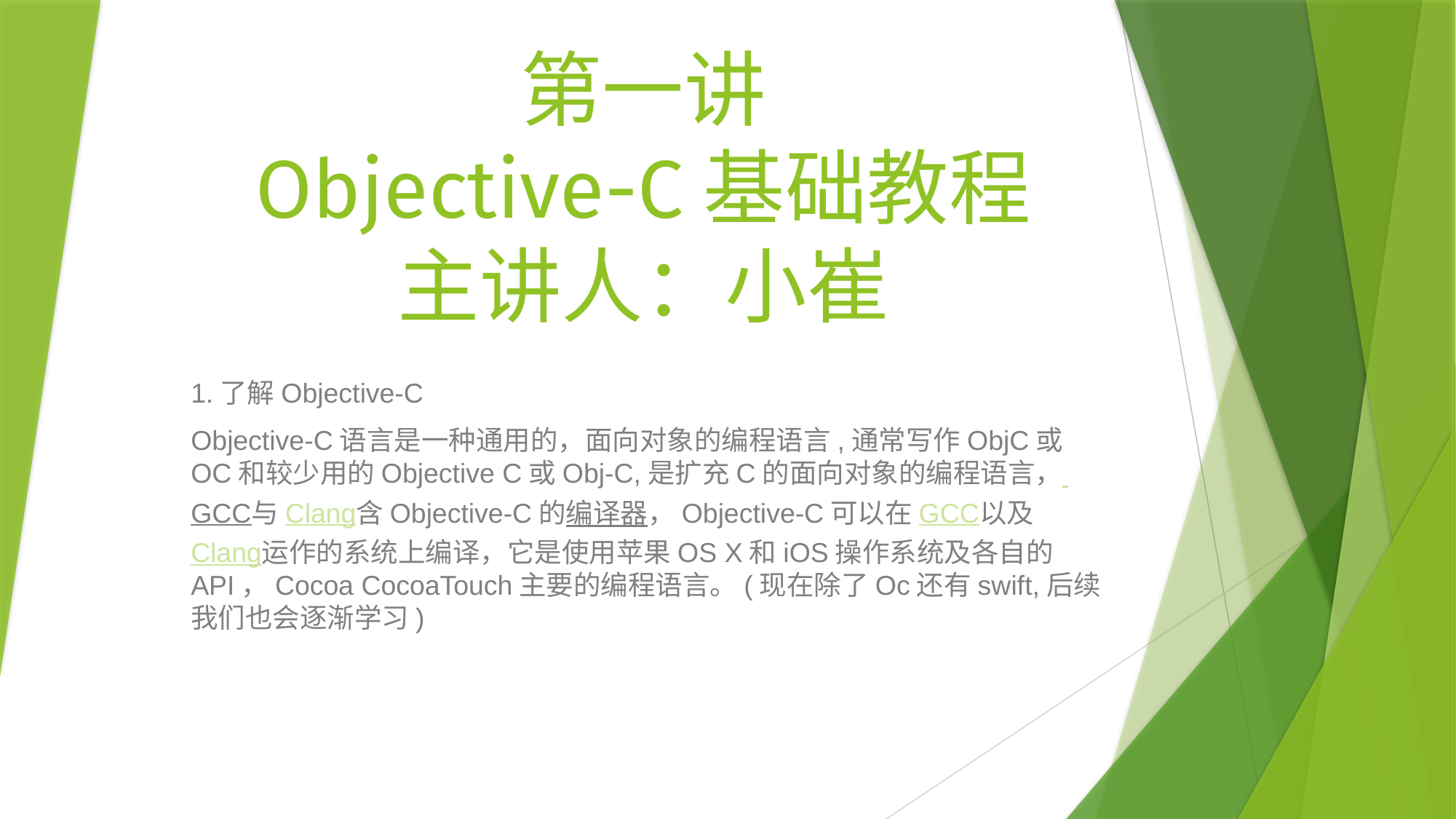

# 第一讲 Objective-C基础教程 主讲人：小崔
1.了解Objective-C
Objective-C语言是一种通用的，面向对象的编程语言,通常写作ObjC或OC和较少用的Objective C或Obj-C,是扩充C的面向对象的编程语言， GCC与Clang含Objective-C的编译器，Objective-C可以在GCC以及Clang运作的系统上编译，它是使用苹果OS X和iOS操作系统及各自的API，Cocoa CocoaTouch主要的编程语言。(现在除了Oc还有swift,后续我们也会逐渐学习)